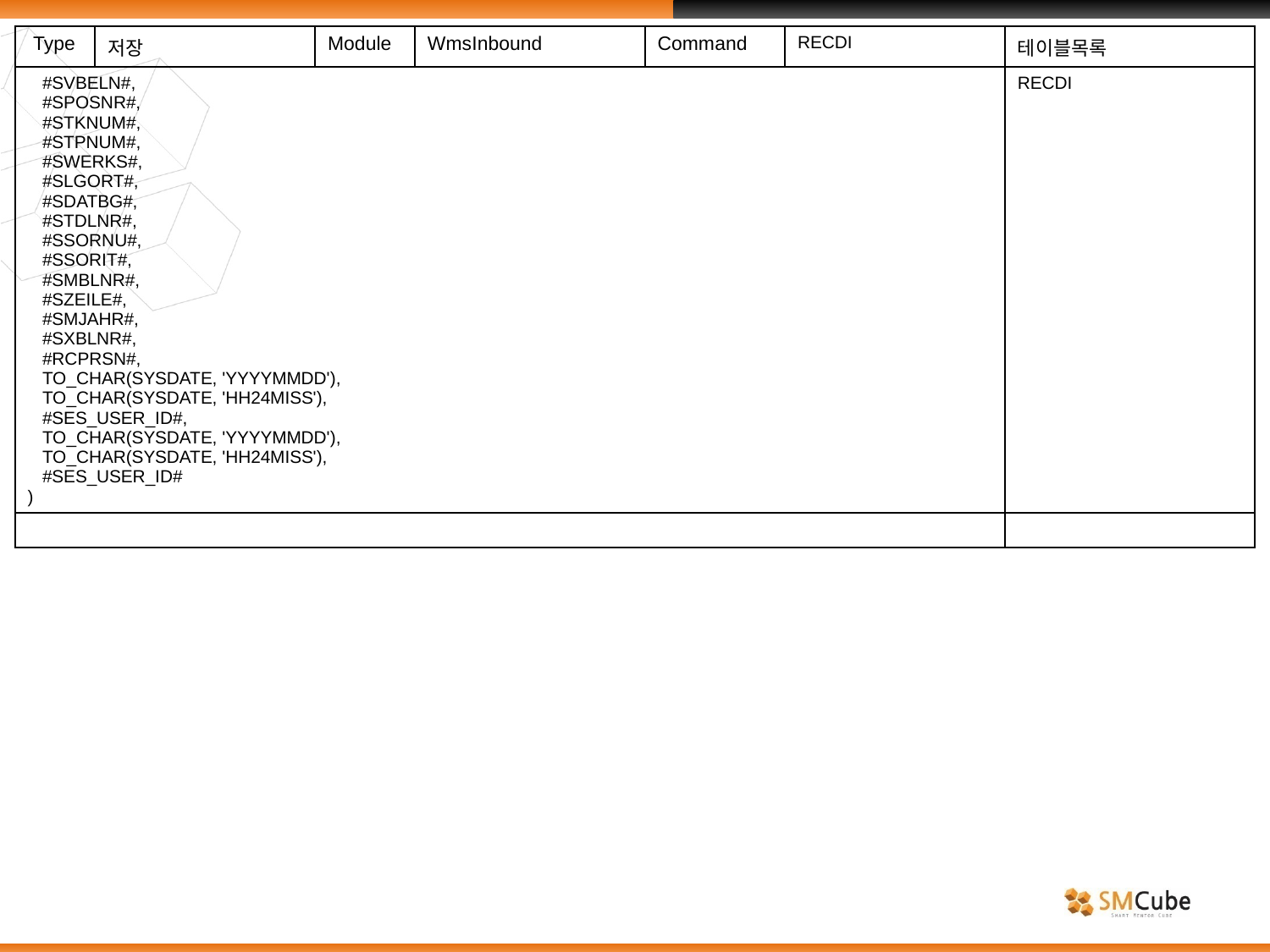

| Type | 저장 | Module | WmsInbound | Command | RECDI | 테이블목록 |
| --- | --- | --- | --- | --- | --- | --- |
| #SVBELN#, #SPOSNR#, #STKNUM#, #STPNUM#, #SWERKS#, #SLGORT#, #SDATBG#, #STDLNR#, #SSORNU#, #SSORIT#, #SMBLNR#, #SZEILE#, #SMJAHR#, #SXBLNR#, #RCPRSN#, TO\_CHAR(SYSDATE, 'YYYYMMDD'), TO\_CHAR(SYSDATE, 'HH24MISS'), #SES\_USER\_ID#, TO\_CHAR(SYSDATE, 'YYYYMMDD'), TO\_CHAR(SYSDATE, 'HH24MISS'), #SES\_USER\_ID# ) |  |  |  |  |  | RECDI |
|  |  |  |  |  |  |  |